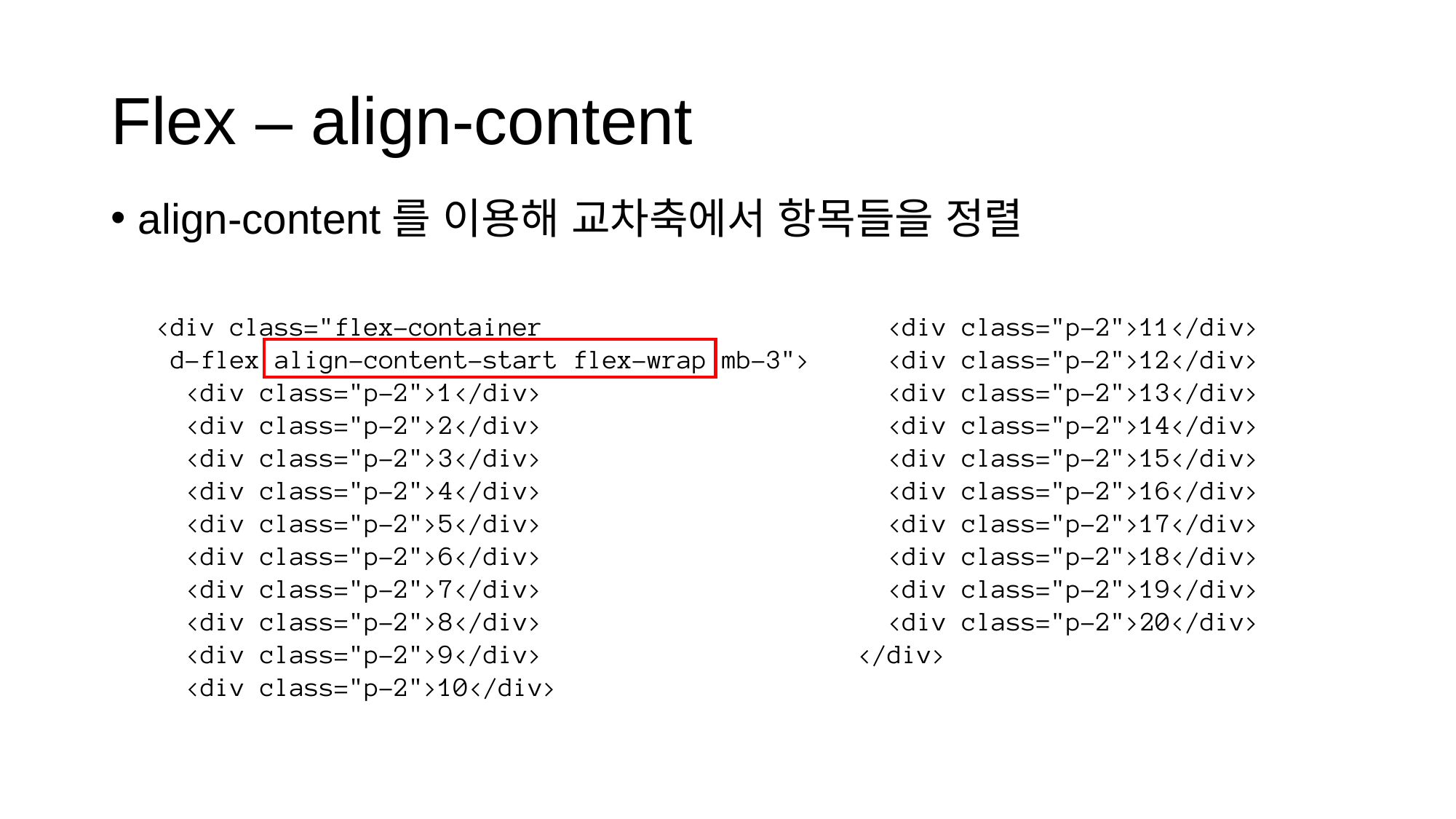

# Flex – align-content
align-content를 이용해 교차축에서 항목들을 정렬
    <div class="flex-container
     d-flex align-content-start flex-wrap mb-3">
      <div class="p-2">1</div>
      <div class="p-2">2</div>
      <div class="p-2">3</div>
      <div class="p-2">4</div>
      <div class="p-2">5</div>
      <div class="p-2">6</div>
      <div class="p-2">7</div>
      <div class="p-2">8</div>
      <div class="p-2">9</div>
      <div class="p-2">10</div>
      <div class="p-2">11</div>
      <div class="p-2">12</div>
      <div class="p-2">13</div>
      <div class="p-2">14</div>
      <div class="p-2">15</div>
      <div class="p-2">16</div>
      <div class="p-2">17</div>
      <div class="p-2">18</div>
      <div class="p-2">19</div>
      <div class="p-2">20</div>
    </div>